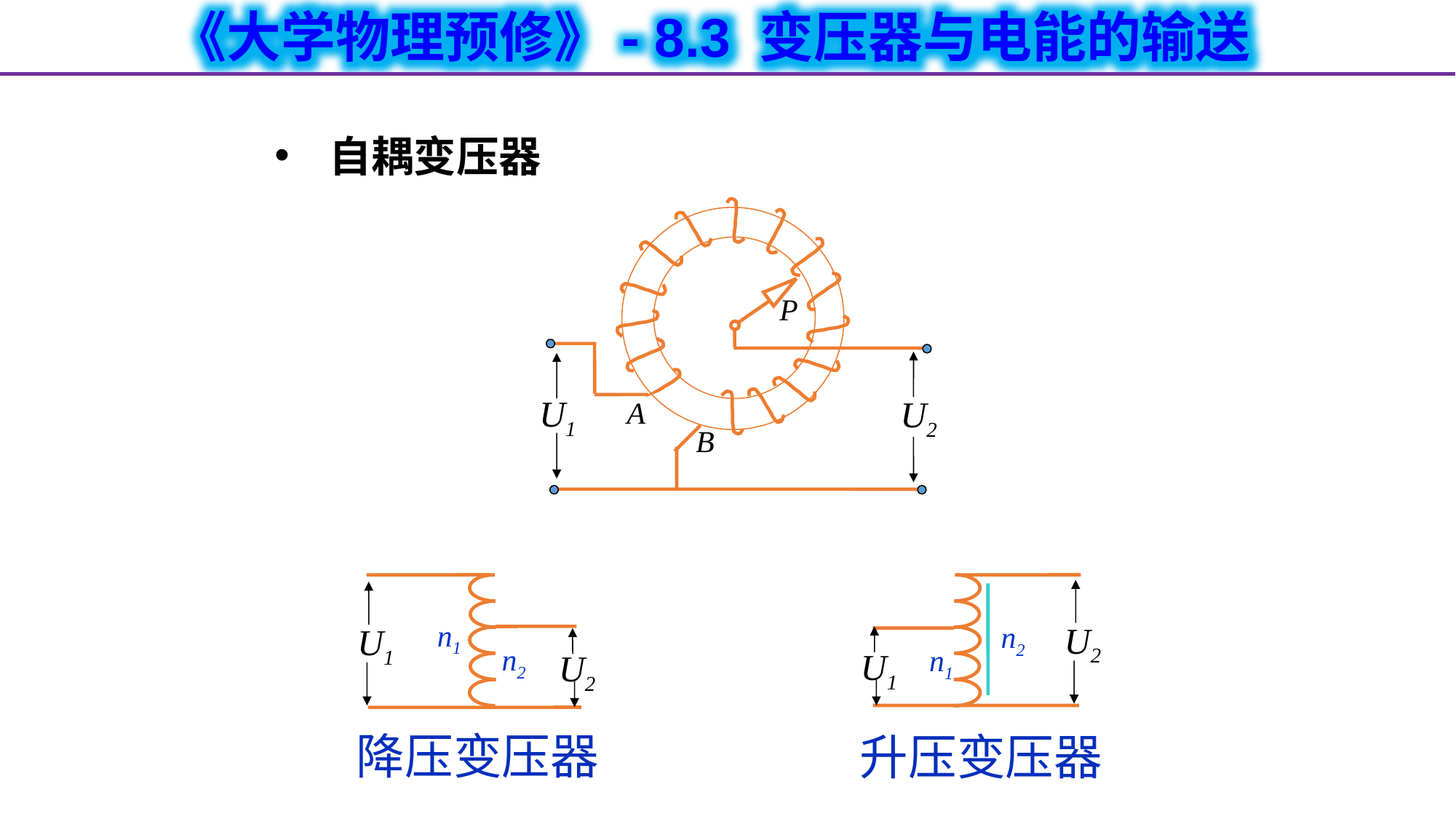

自耦变压器

P

U2

U1

A
B

U1

n1

U2

n2

U2

n2

U1

n1

降压变压器
升压变压器